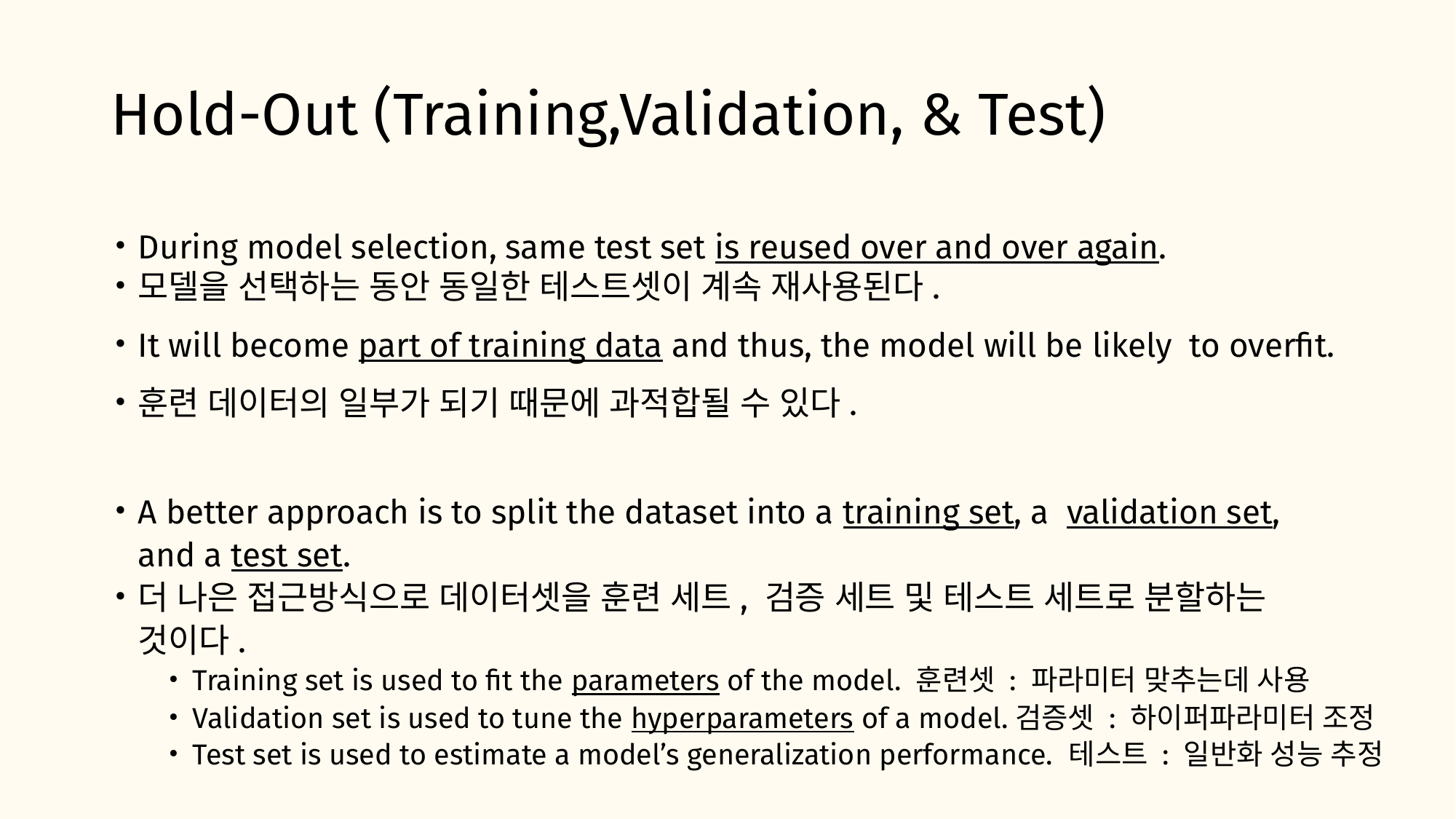

# Hold-Out (Training,Validation, & Test)
During model selection, same test set is reused over and over again.
모델을 선택하는 동안 동일한 테스트셋이 계속 재사용된다.
It will become part of training data and thus, the model will be likely  to overfit.
훈련 데이터의 일부가 되기 때문에 과적합될 수 있다.

A better approach is to split the dataset into a training set, a  validation set, and a test set.
더 나은 접근방식으로 데이터셋을 훈련 세트, 검증 세트 및 테스트 세트로 분할하는 것이다.
Training set is used to fit the parameters of the model. 훈련셋 : 파라미터 맞추는데 사용
Validation set is used to tune the hyperparameters of a model.검증셋 : 하이퍼파라미터 조정
Test set is used to estimate a model’s generalization performance. 테스트 : 일반화 성능 추정